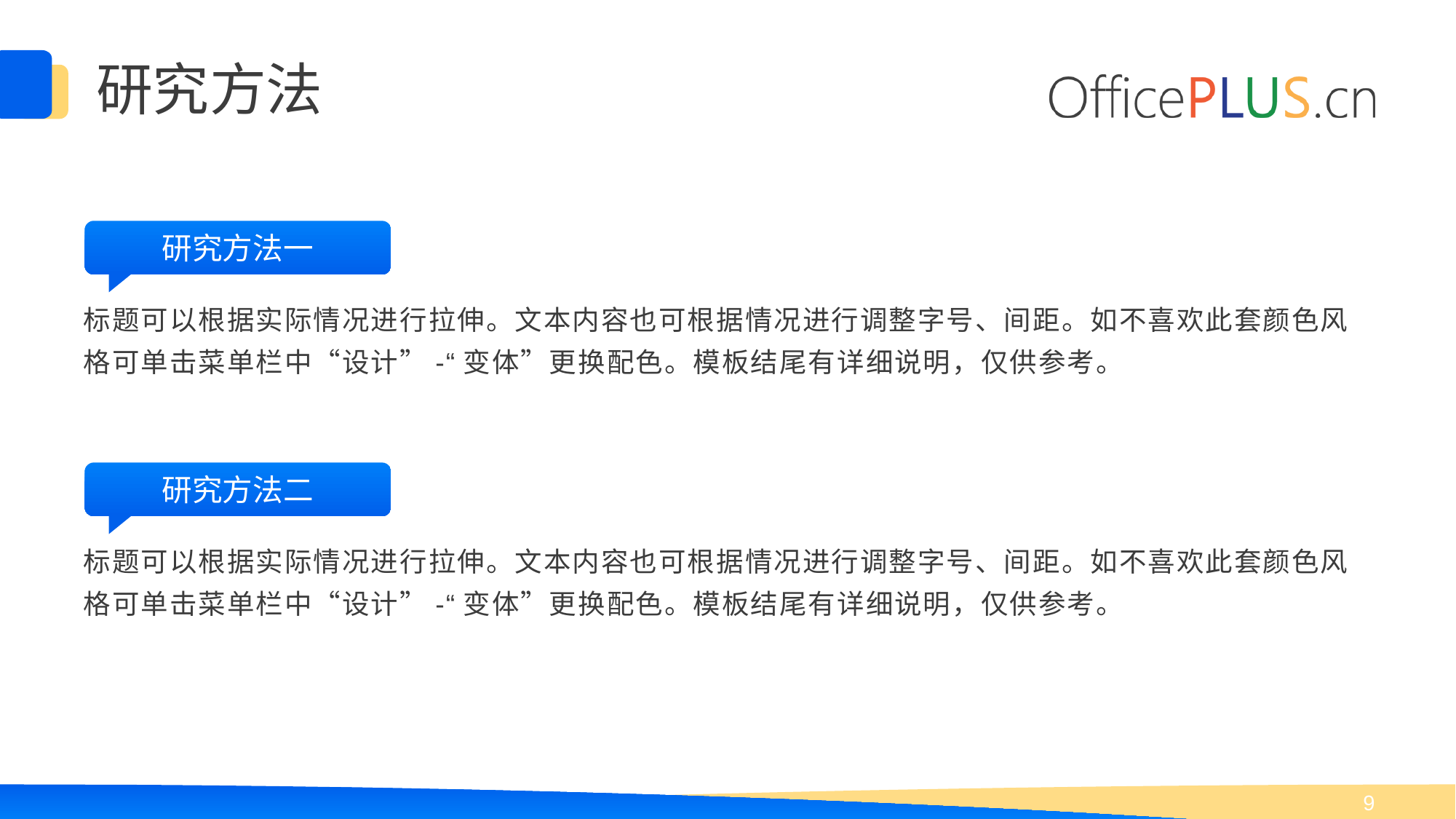

研究方法
研究方法一

标题可以根据实际情况进行拉伸。文本内容也可根据情况进行调整字号、间距。如不喜欢此套颜色风格可单击菜单栏中“设计”-“变体”更换配色。模板结尾有详细说明，仅供参考。
研究方法二

标题可以根据实际情况进行拉伸。文本内容也可根据情况进行调整字号、间距。如不喜欢此套颜色风格可单击菜单栏中“设计”-“变体”更换配色。模板结尾有详细说明，仅供参考。